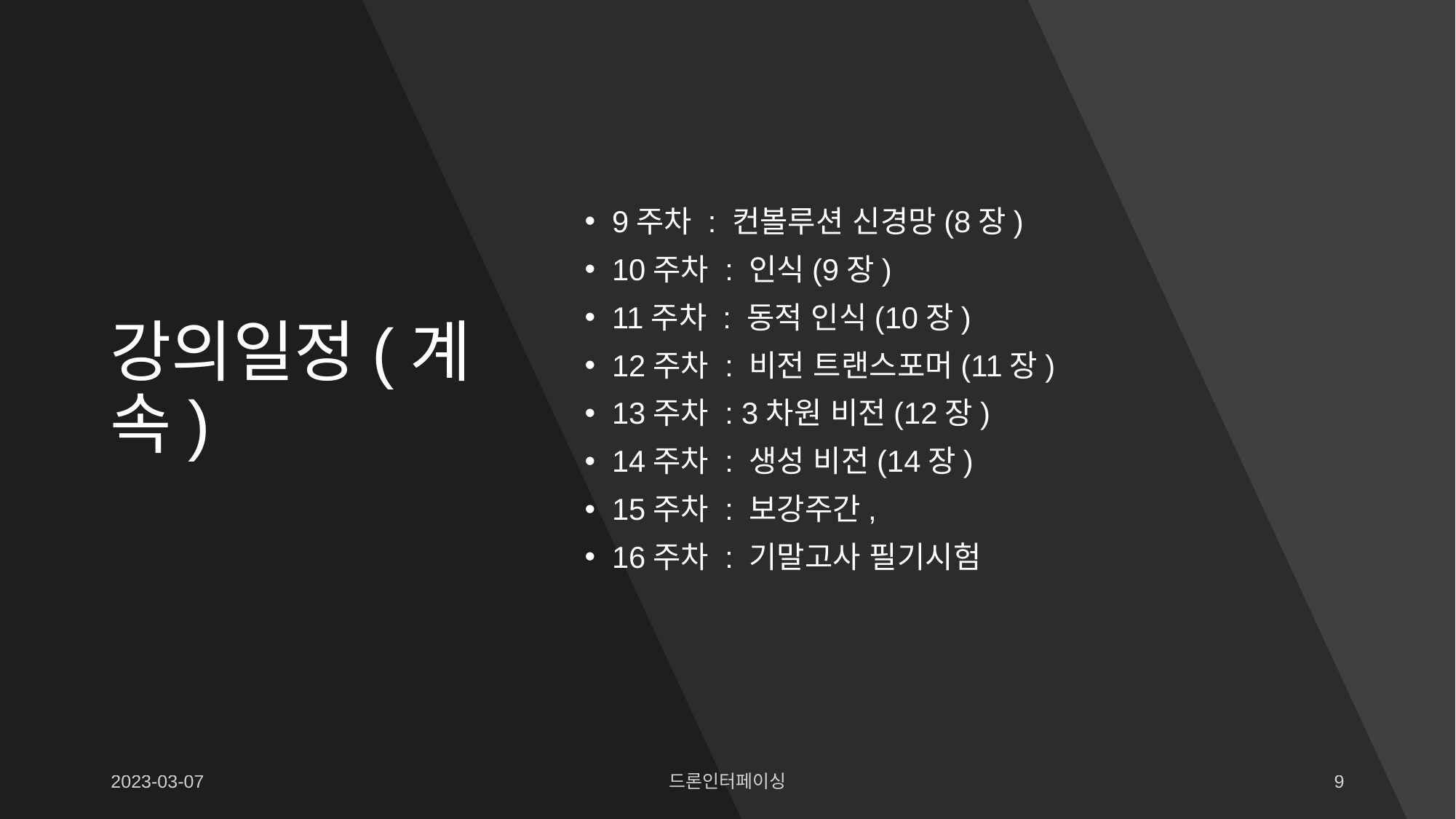

# 강의일정(계속)
9주차 : 컨볼루션 신경망(8장)
10주차 : 인식(9장)
11주차 : 동적 인식(10장)
12주차 : 비전 트랜스포머(11장)
13주차 : 3차원 비전(12장)
14주차 : 생성 비전(14장)
15주차 : 보강주간,
16주차 : 기말고사 필기시험
2023-03-07
드론인터페이싱
9